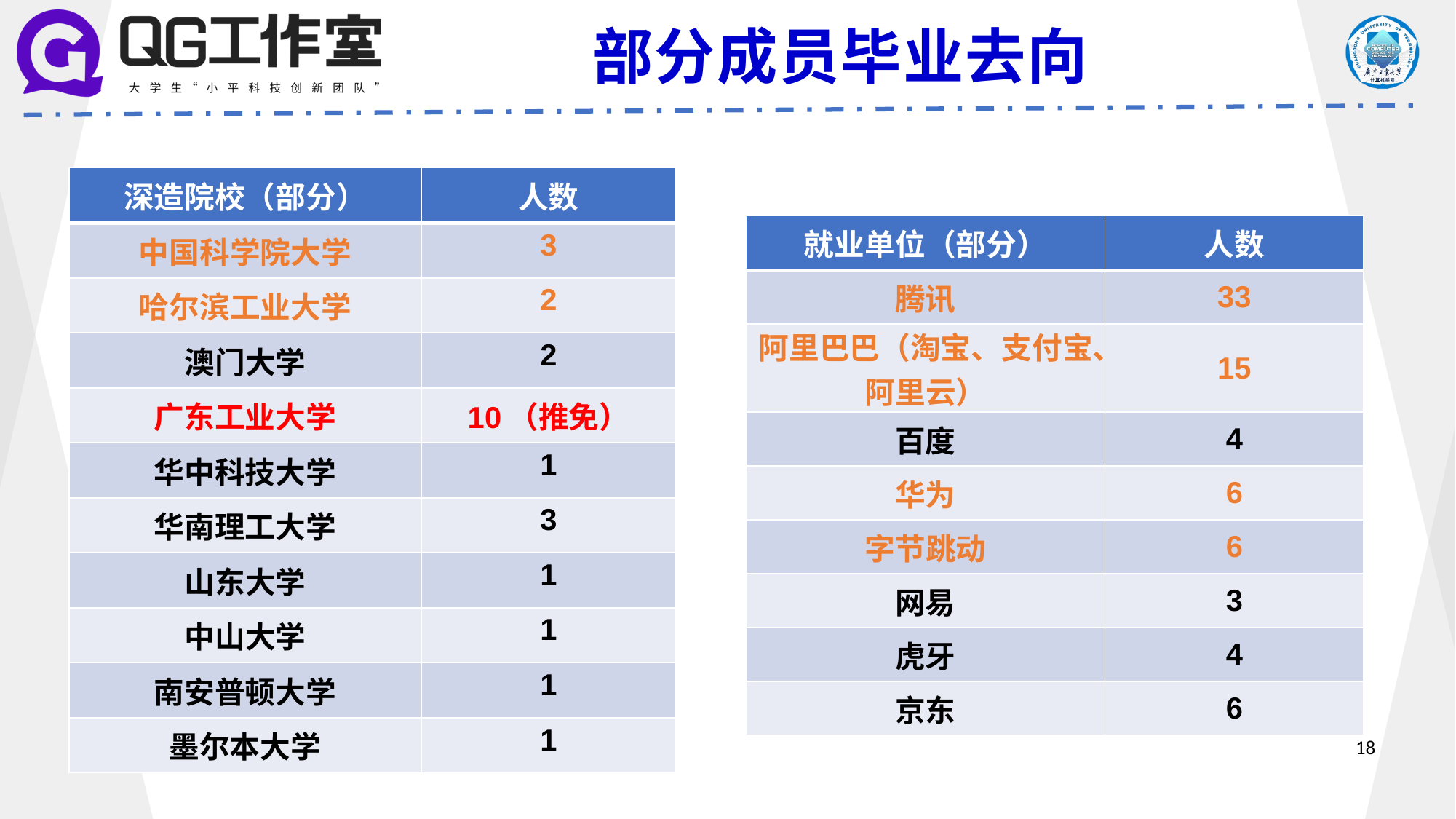

部分成员毕业去向
| 深造院校（部分） | 人数 |
| --- | --- |
| 中国科学院大学 | 3 |
| 哈尔滨工业大学 | 2 |
| 澳门大学 | 2 |
| 广东工业大学 | 10（推免） |
| 华中科技大学 | 1 |
| 华南理工大学 | 3 |
| 山东大学 | 1 |
| 中山大学 | 1 |
| 南安普顿大学 | 1 |
| 墨尔本大学 | 1 |
| 就业单位（部分） | 人数 |
| --- | --- |
| 腾讯 | 33 |
| 阿里巴巴（淘宝、支付宝、阿里云） | 15 |
| 百度 | 4 |
| 华为 | 6 |
| 字节跳动 | 6 |
| 网易 | 3 |
| 虎牙 | 4 |
| 京东 | 6 |